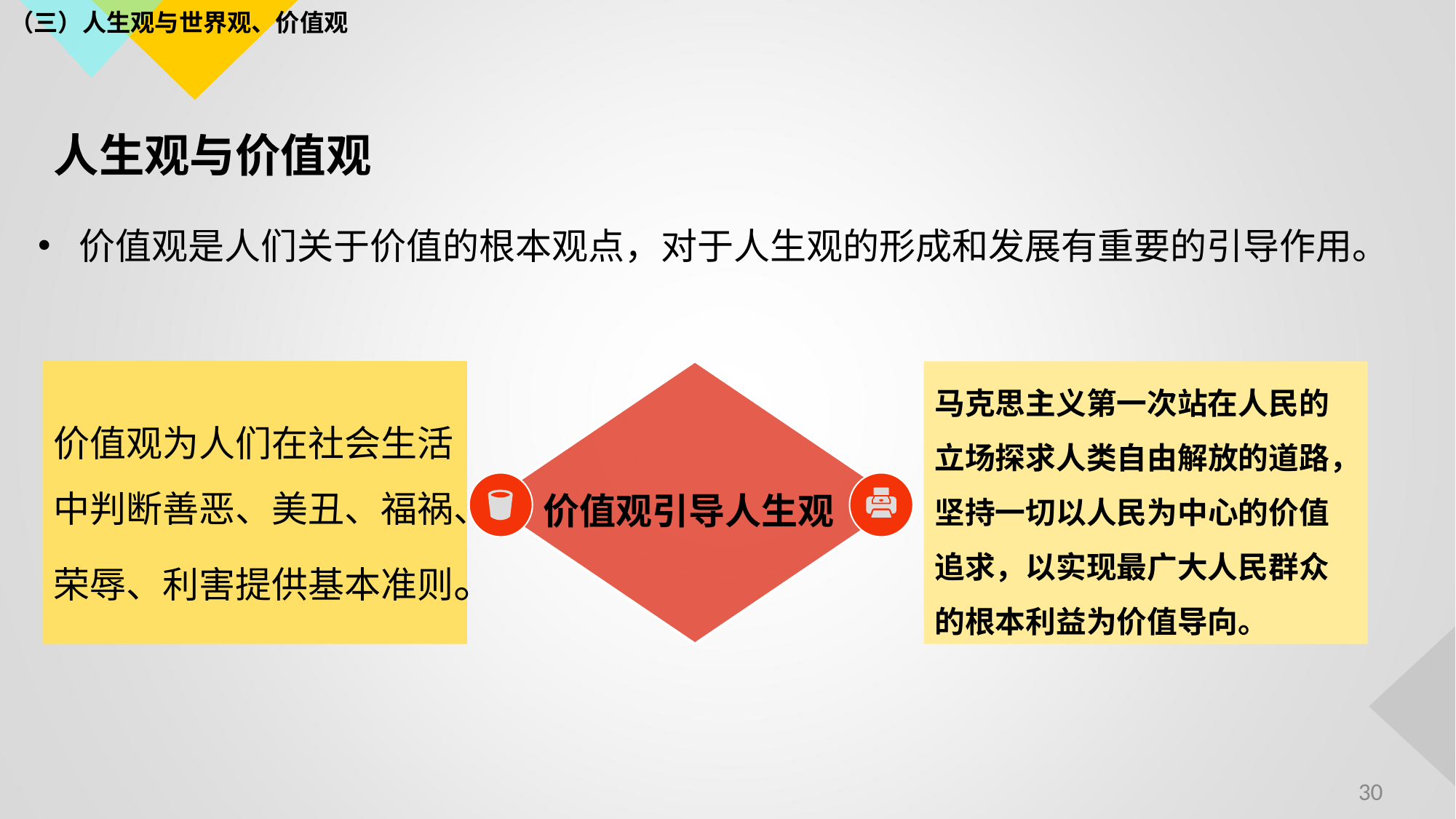

（三）人生观与世界观、价值观
# 人生观与价值观
价值观是人们关于价值的根本观点，对于人生观的形成和发展有重要的引导作用。
价值观为人们在社会生活中判断善恶、美丑、福祸、荣辱、利害提供基本准则。

价值观引导人生观

马克思主义第一次站在人民的立场探求人类自由解放的道路，坚持一切以人民为中心的价值追求，以实现最广大人民群众的根本利益为价值导向。
30